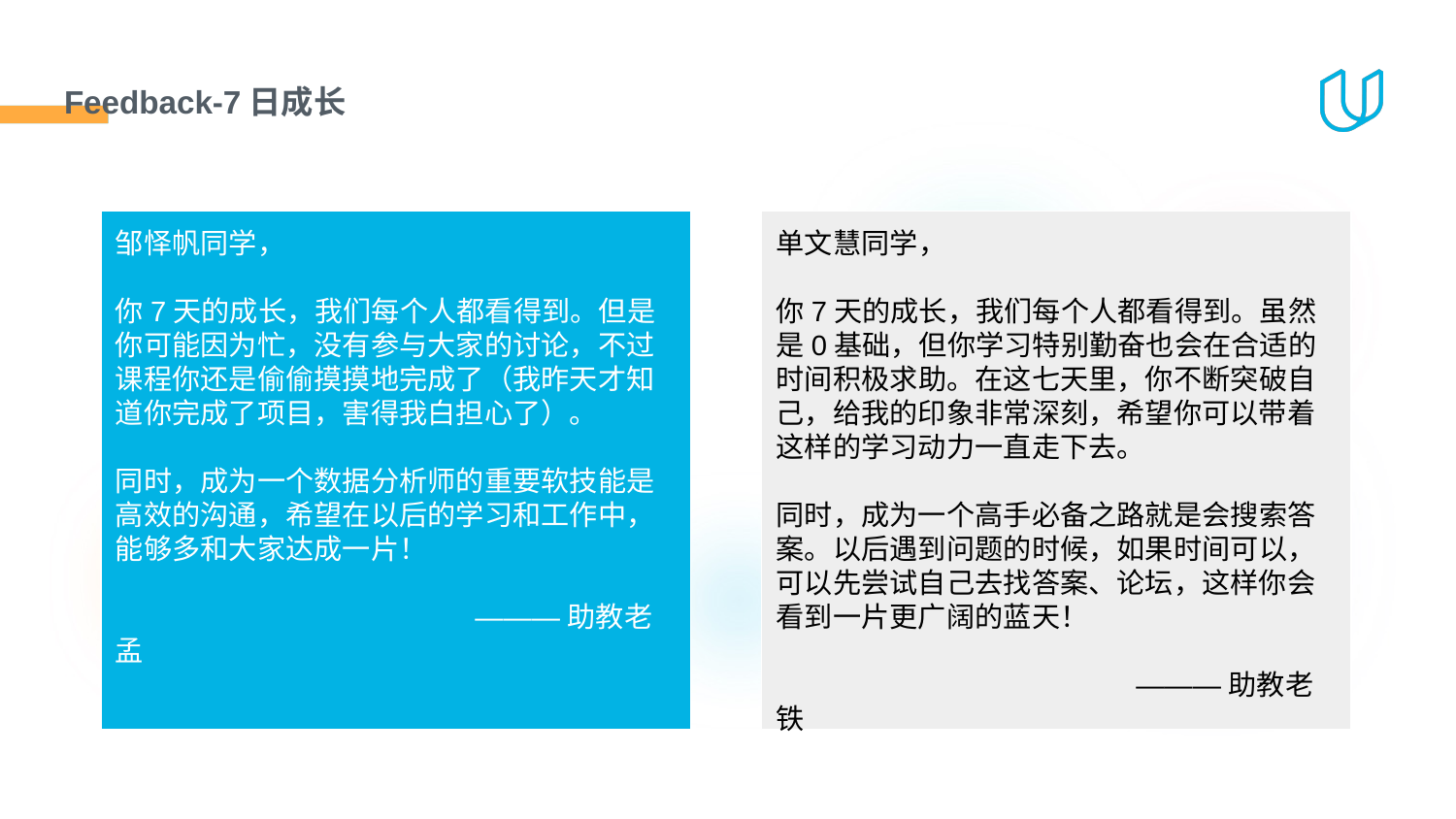

# Feedback-7日成长

邹怿帆同学，

你7天的成长，我们每个人都看得到。但是你可能因为忙，没有参与大家的讨论，不过课程你还是偷偷摸摸地完成了（我昨天才知道你完成了项目，害得我白担心了）。

同时，成为一个数据分析师的重要软技能是高效的沟通，希望在以后的学习和工作中，能够多和大家达成一片！

                                             ———助教老孟
单文慧同学，

你7天的成长，我们每个人都看得到。虽然是0基础，但你学习特别勤奋也会在合适的时间积极求助。在这七天里，你不断突破自己，给我的印象非常深刻，希望你可以带着这样的学习动力一直走下去。

同时，成为一个高手必备之路就是会搜索答案。以后遇到问题的时候，如果时间可以，可以先尝试自己去找答案、论坛，这样你会看到一片更广阔的蓝天！

                                             ———助教老铁